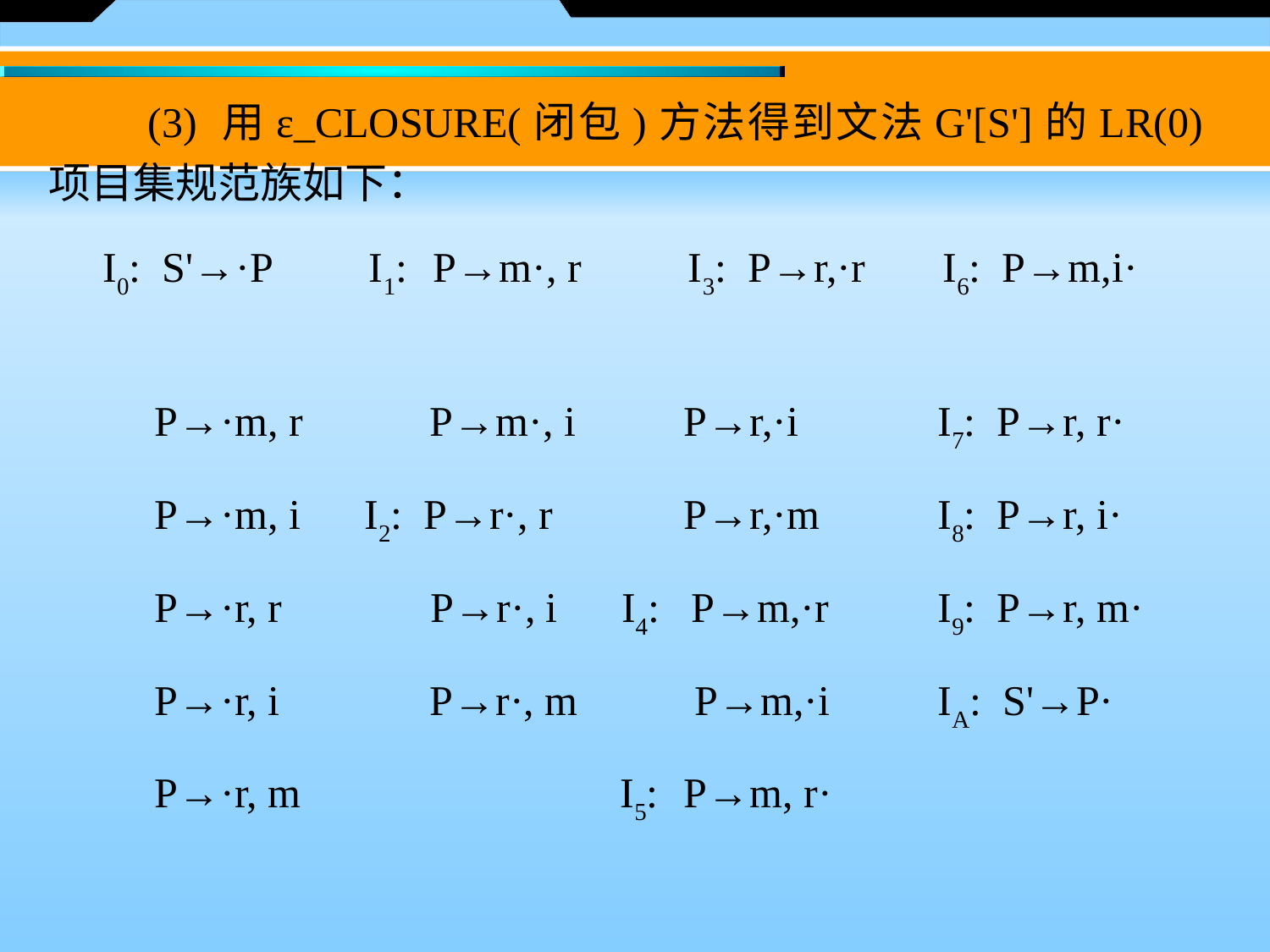

(3) 用ε_CLOSURE(闭包)方法得到文法G'[S']的LR(0)项目集规范族如下：
     I0:  S'→·P         I1: 	P→m·, r      	I3:  P→r,·r 	I6:  P→m,i·
          P→·m, r          	P→m·, i          	P→r,·i       	I7:  P→r, r·
          P→·m, i      I2:  P→r·, r          	P→r,·m       	I8:  P→r, i·
          P→·r, r              P→r·, i      I4:   P→m,·r      	I9:  P→r, m·
          P→·r, i          	P→r·, m           P→m,·i      	IA:  S'→P·
          P→·r, m             	      I5: 	P→m, r·